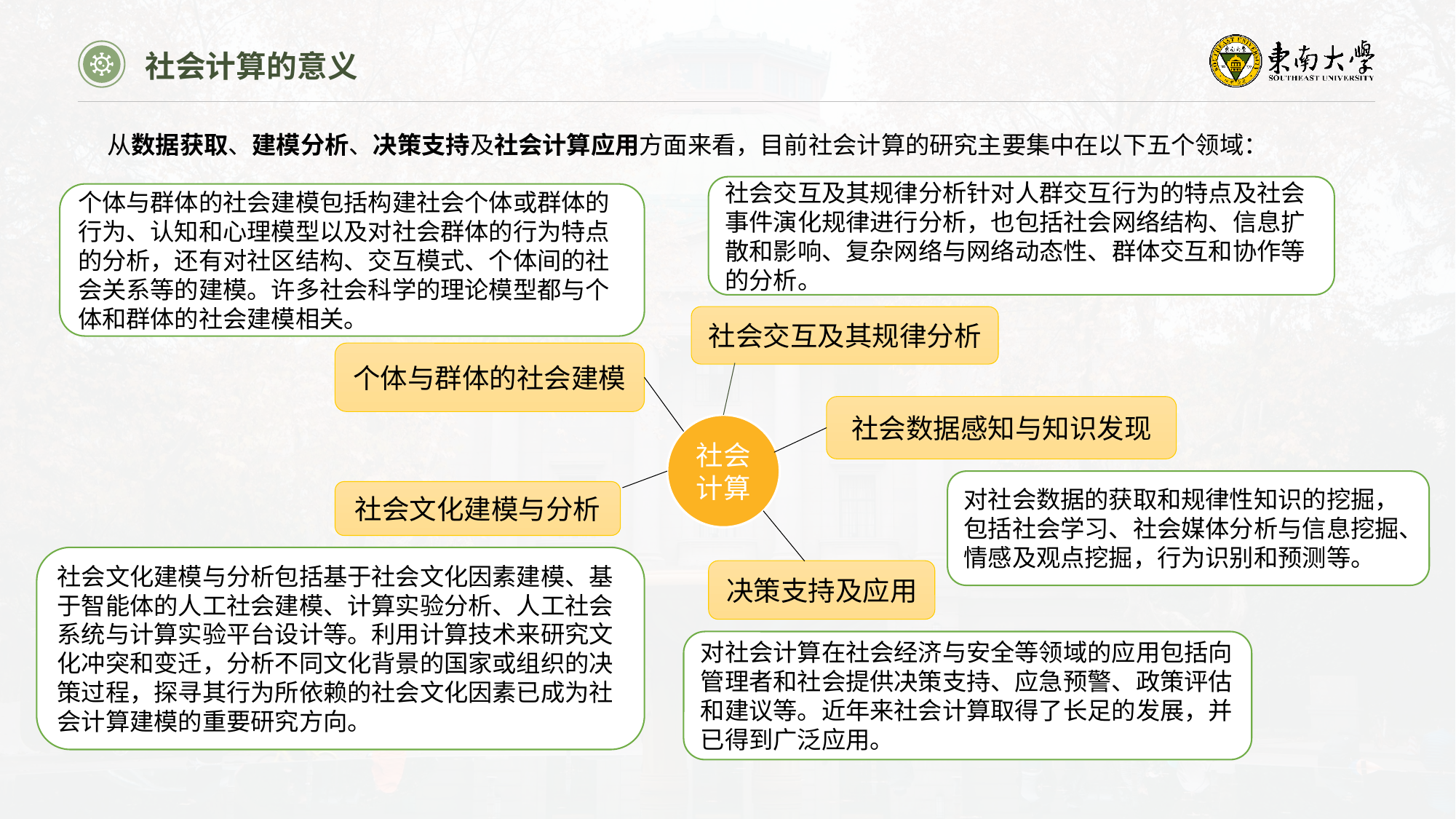

社会计算的意义
从数据获取、建模分析、决策支持及社会计算应用方面来看，目前社会计算的研究主要集中在以下五个领域：
社会交互及其规律分析针对人群交互行为的特点及社会事件演化规律进行分析，也包括社会网络结构、信息扩散和影响、复杂网络与网络动态性、群体交互和协作等的分析。
个体与群体的社会建模包括构建社会个体或群体的行为、认知和心理模型以及对社会群体的行为特点的分析，还有对社区结构、交互模式、个体间的社会关系等的建模。许多社会科学的理论模型都与个体和群体的社会建模相关。

社会交互及其规律分析
个体与群体的社会建模
社会数据感知与知识发现
社会计算
对社会数据的获取和规律性知识的挖掘，包括社会学习、社会媒体分析与信息挖掘、情感及观点挖掘，行为识别和预测等。
社会文化建模与分析
社会文化建模与分析包括基于社会文化因素建模、基于智能体的人工社会建模、计算实验分析、人工社会系统与计算实验平台设计等。利用计算技术来研究文化冲突和变迁，分析不同文化背景的国家或组织的决策过程，探寻其行为所依赖的社会文化因素已成为社会计算建模的重要研究方向。
决策支持及应用
对社会计算在社会经济与安全等领域的应用包括向管理者和社会提供决策支持、应急预警、政策评估和建议等。近年来社会计算取得了长足的发展，并已得到广泛应用。